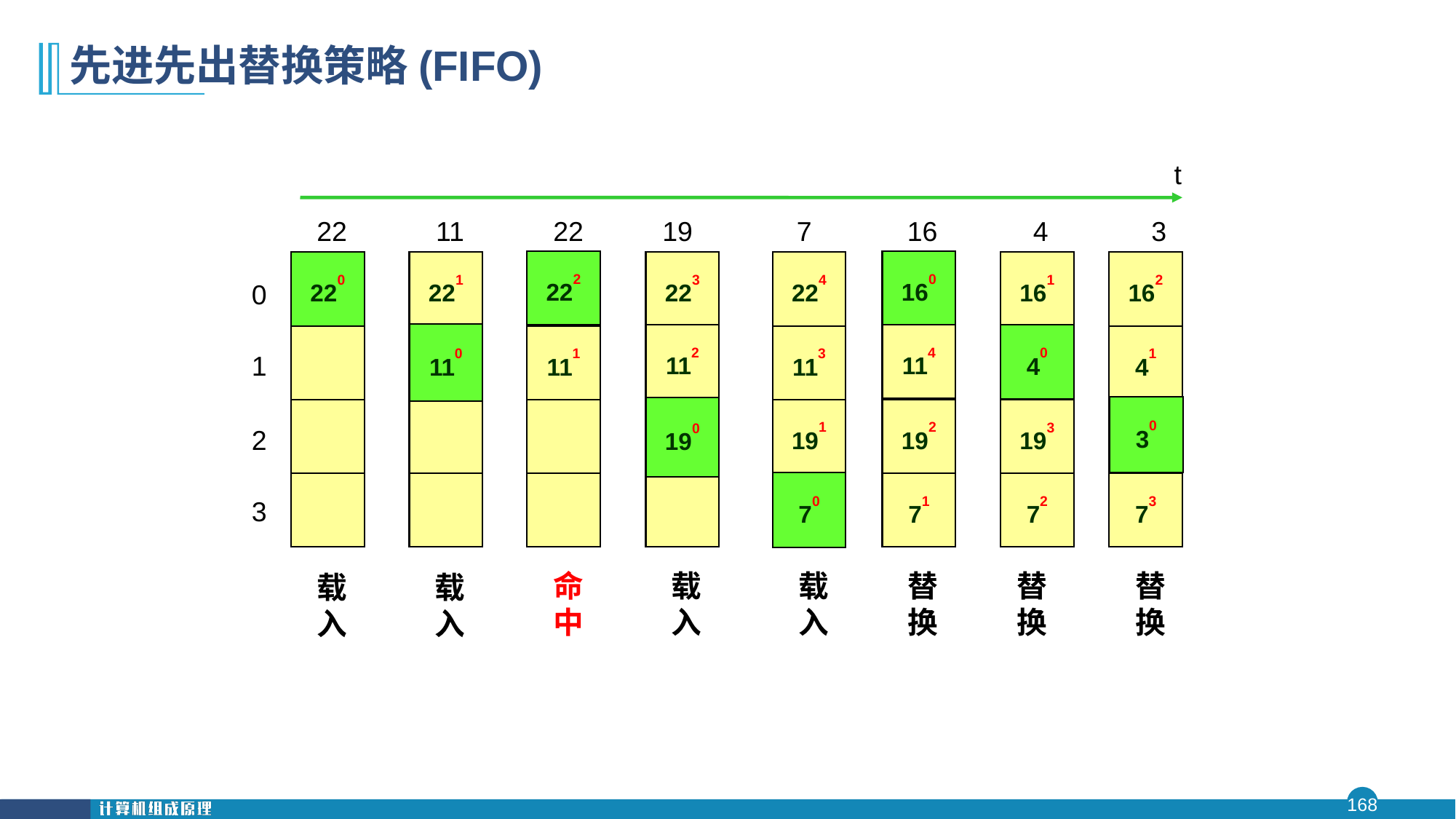

# 先进先出替换策略(FIFO)

t

22
11
22
19
7
16
4
3
222
160
220

221

22
111

223
112

224
113
191

22
114
192
71
161
11
193
72
162
41
19
73
0
1
2
3
110
40
30
190
70
命中
载入
载入
替换
替换
替换
载入
载入